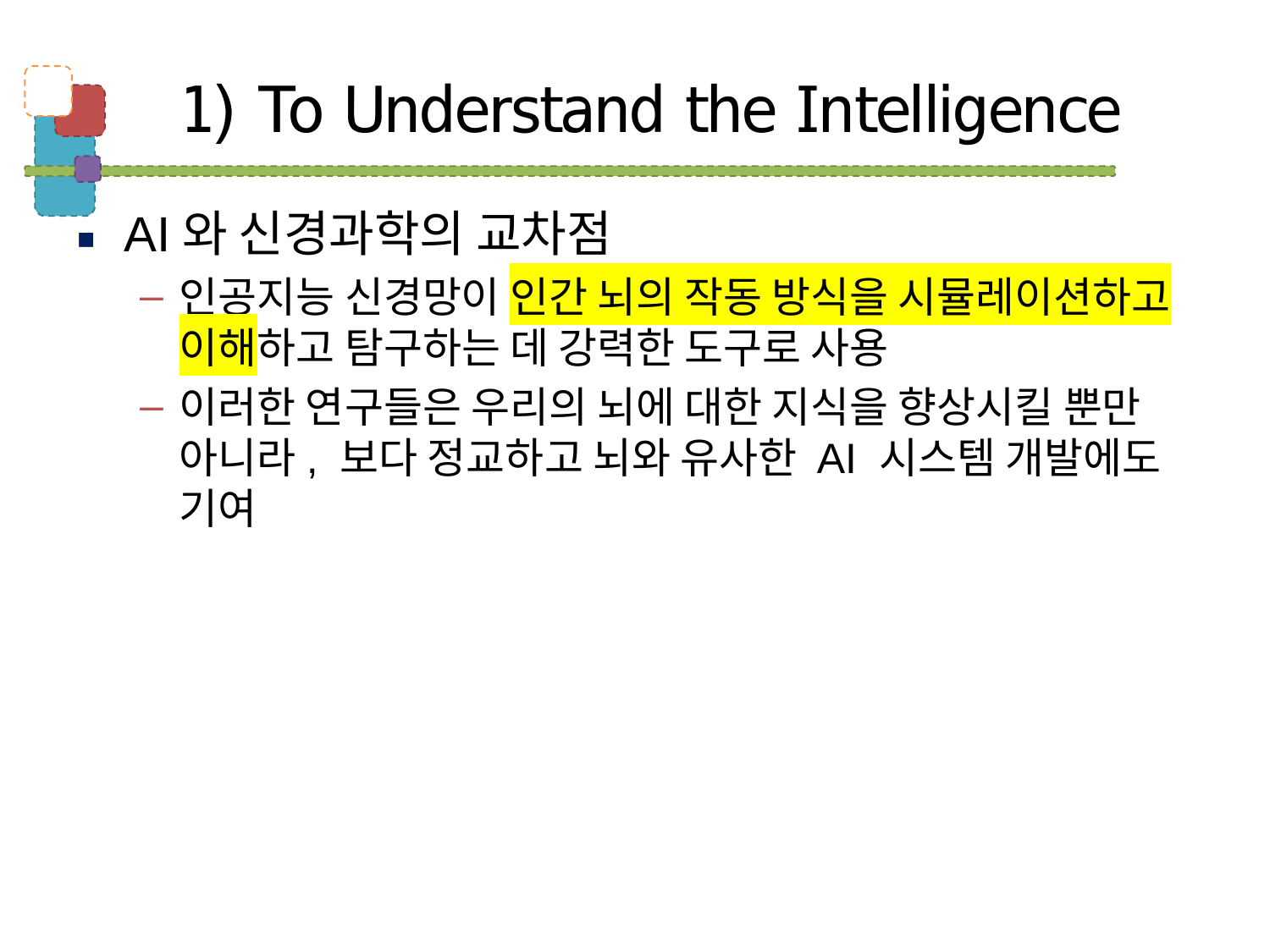

# 1) To Understand the Intelligence
AI와 신경과학의 교차점
인공지능 신경망이 인간 뇌의 작동 방식을 시뮬레이션하고 이해하고 탐구하는 데 강력한 도구로 사용
이러한 연구들은 우리의 뇌에 대한 지식을 향상시킬 뿐만 아니라, 보다 정교하고 뇌와 유사한 AI 시스템 개발에도 기여